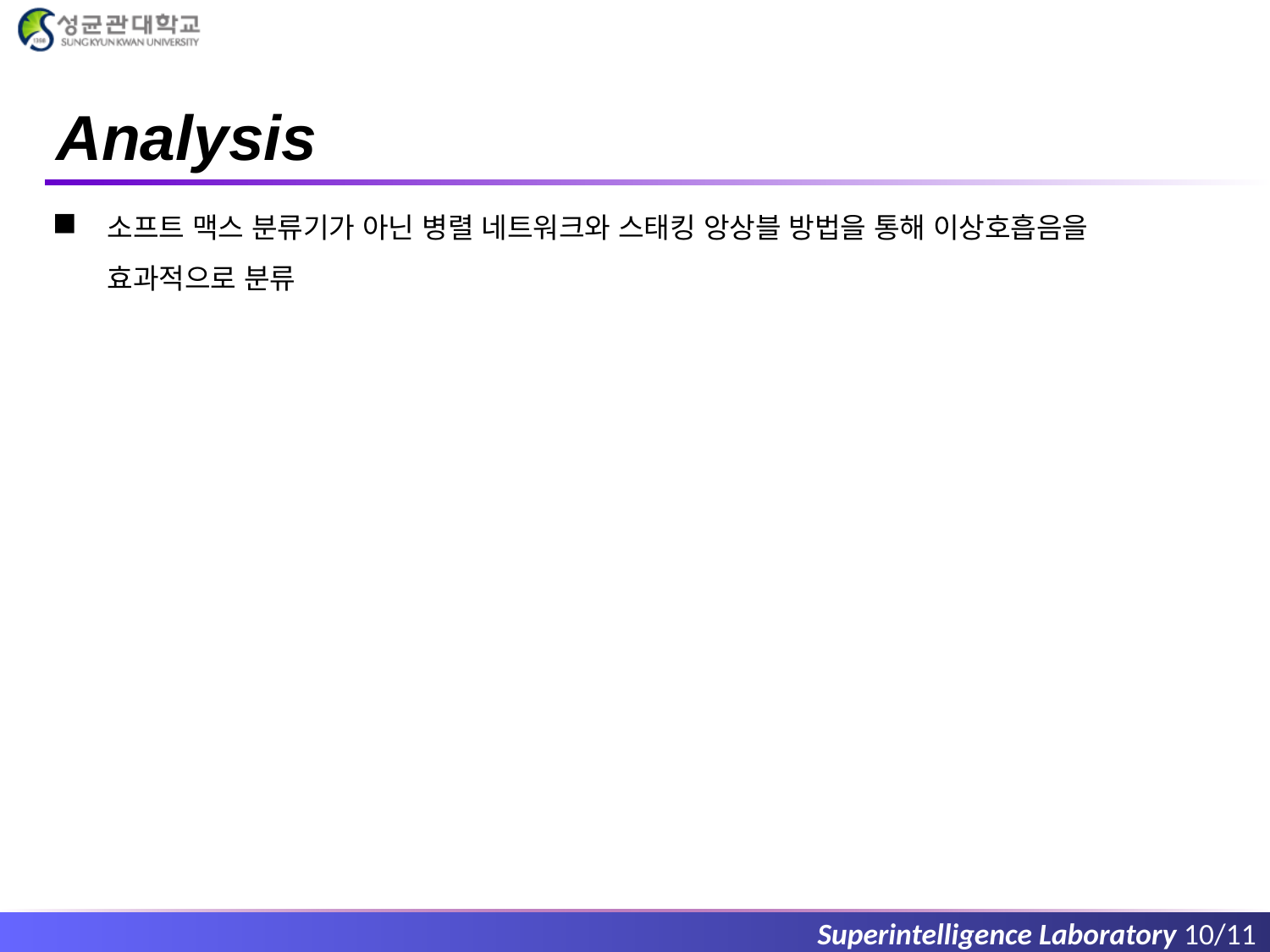

# Analysis
소프트 맥스 분류기가 아닌 병렬 네트워크와 스태킹 앙상블 방법을 통해 이상호흡음을 효과적으로 분류